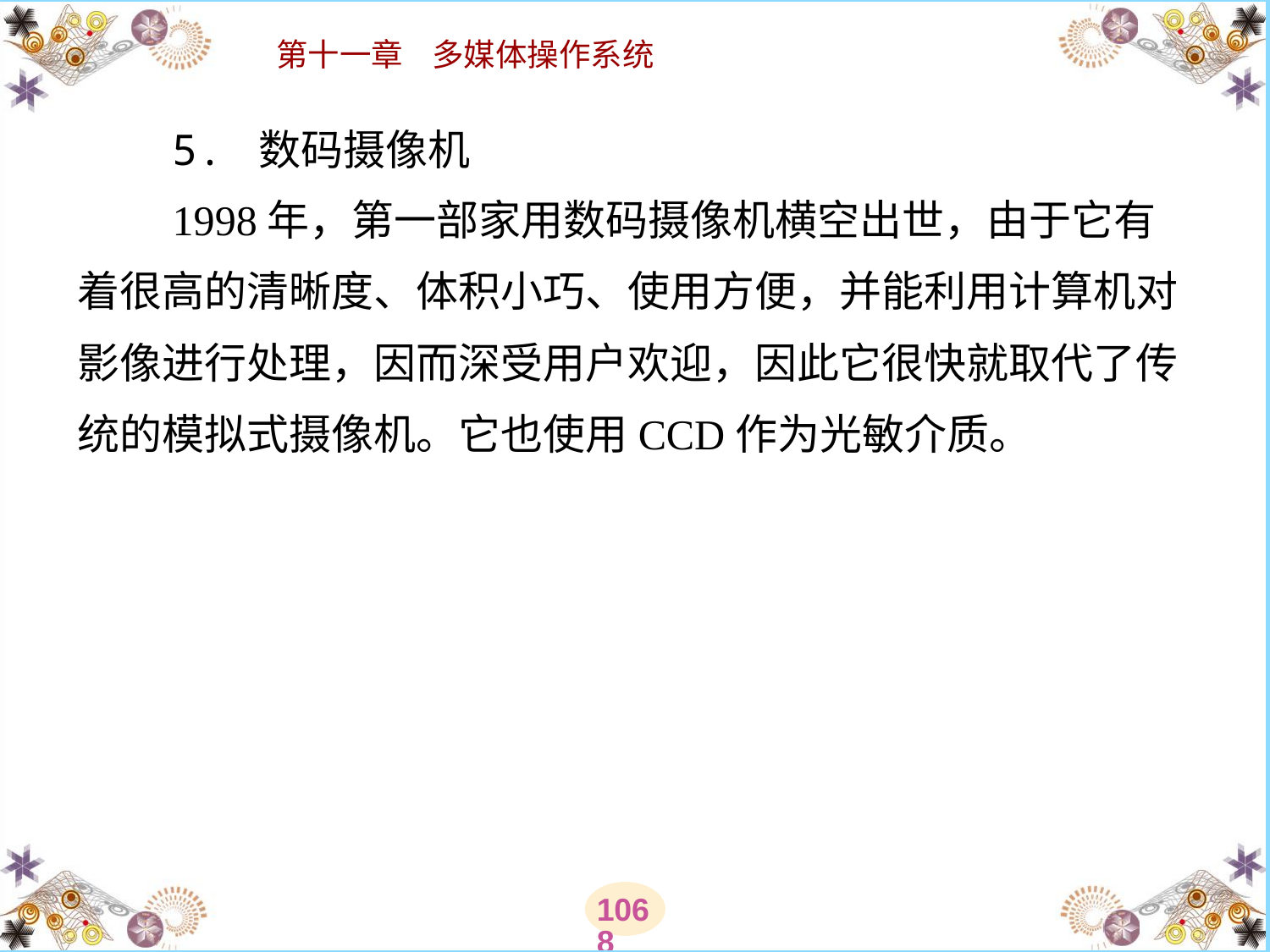

# 5. 数码摄像机 　　1998年，第一部家用数码摄像机横空出世，由于它有着很高的清晰度、体积小巧、使用方便，并能利用计算机对影像进行处理，因而深受用户欢迎，因此它很快就取代了传统的模拟式摄像机。它也使用CCD作为光敏介质。